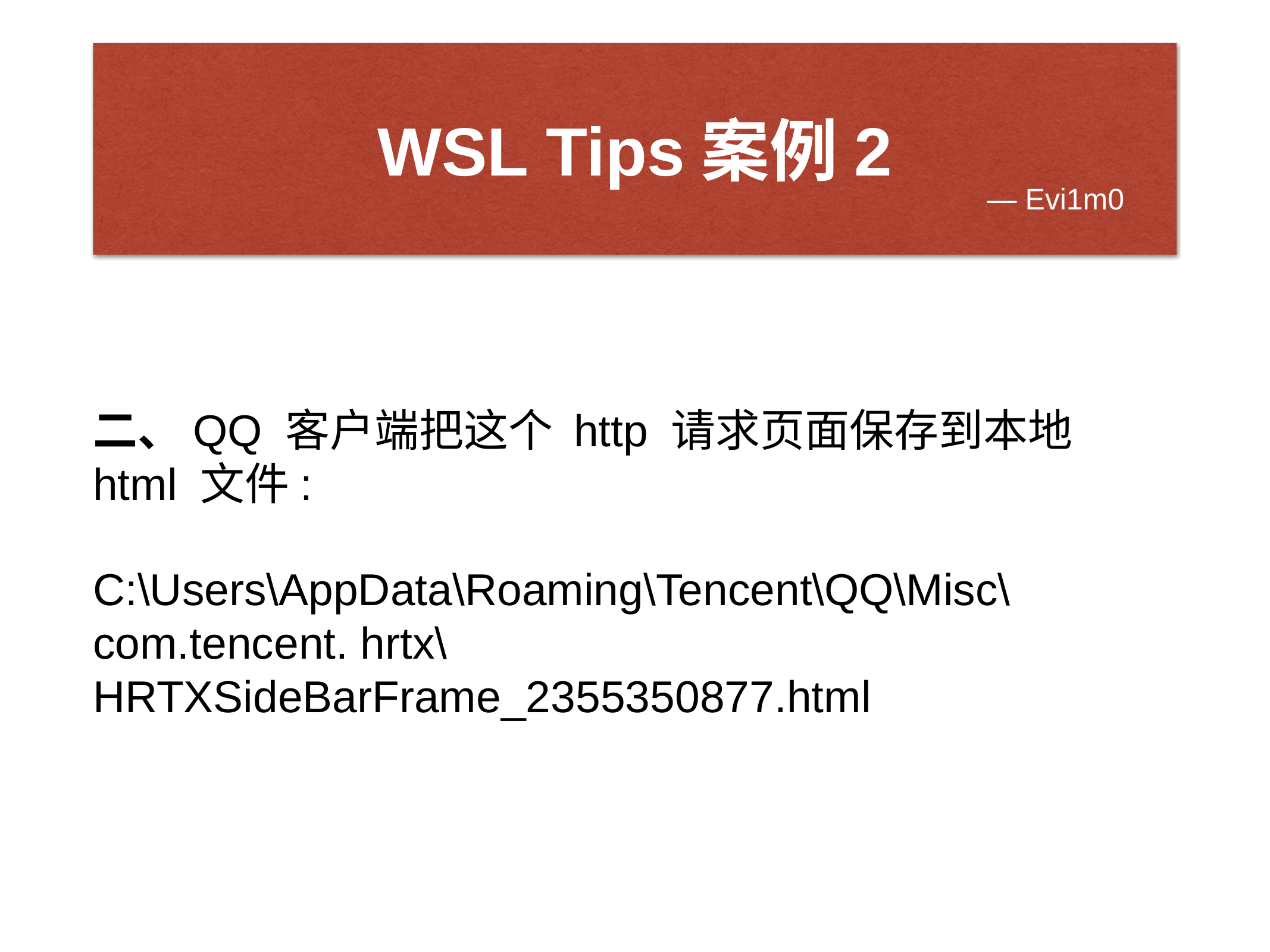

# WSL Tips案例2
— Evi1m0
二、QQ 客户端把这个 http 请求页面保存到本地 html 文件:
C:\Users\AppData\Roaming\Tencent\QQ\Misc\com.tencent. hrtx\HRTXSideBarFrame_2355350877.html